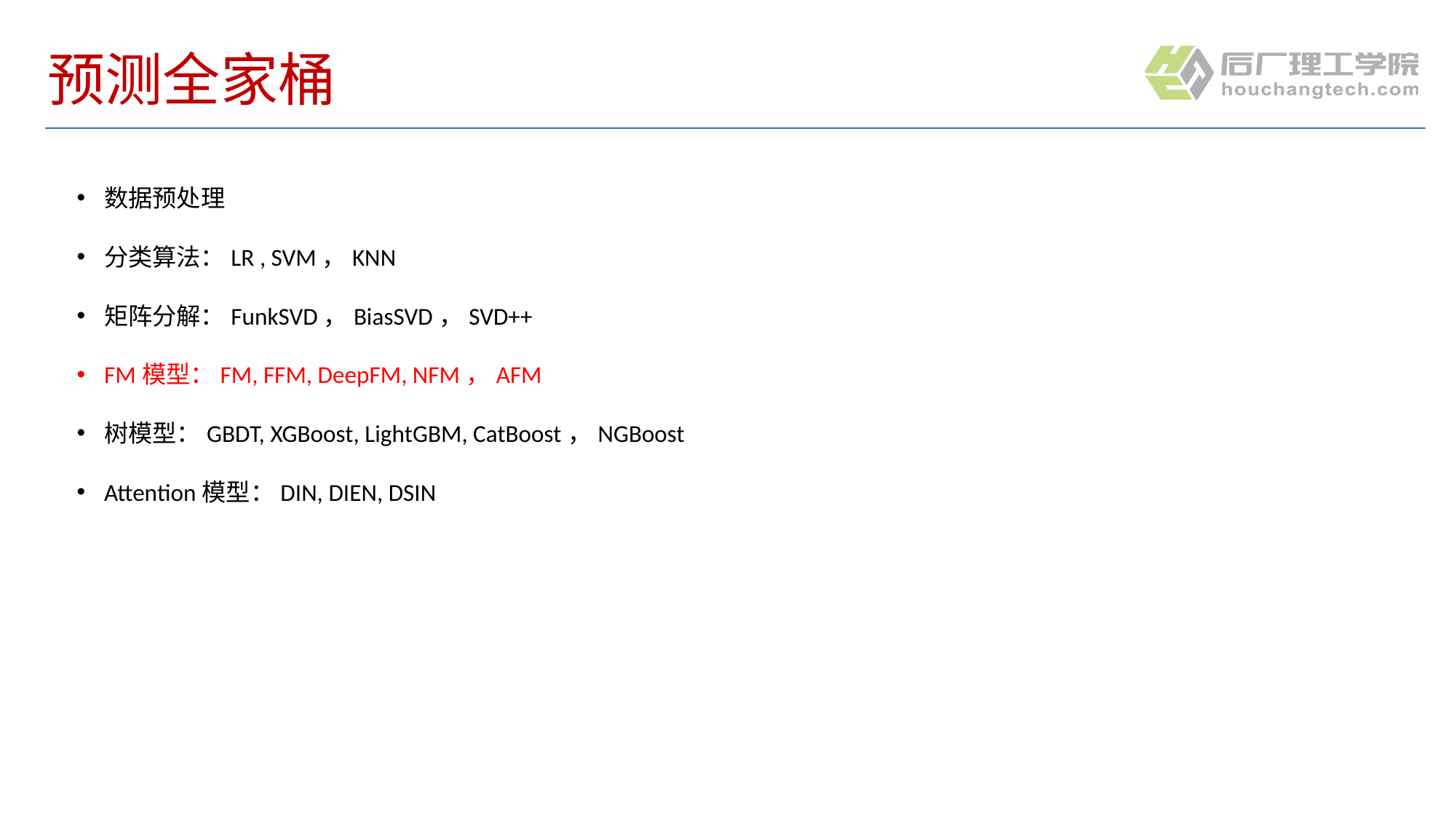

# 预测全家桶
数据预处理
分类算法：LR , SVM，KNN
矩阵分解：FunkSVD，BiasSVD，SVD++
FM模型：FM, FFM, DeepFM, NFM，AFM
树模型：GBDT, XGBoost, LightGBM, CatBoost，NGBoost
Attention模型：DIN, DIEN, DSIN